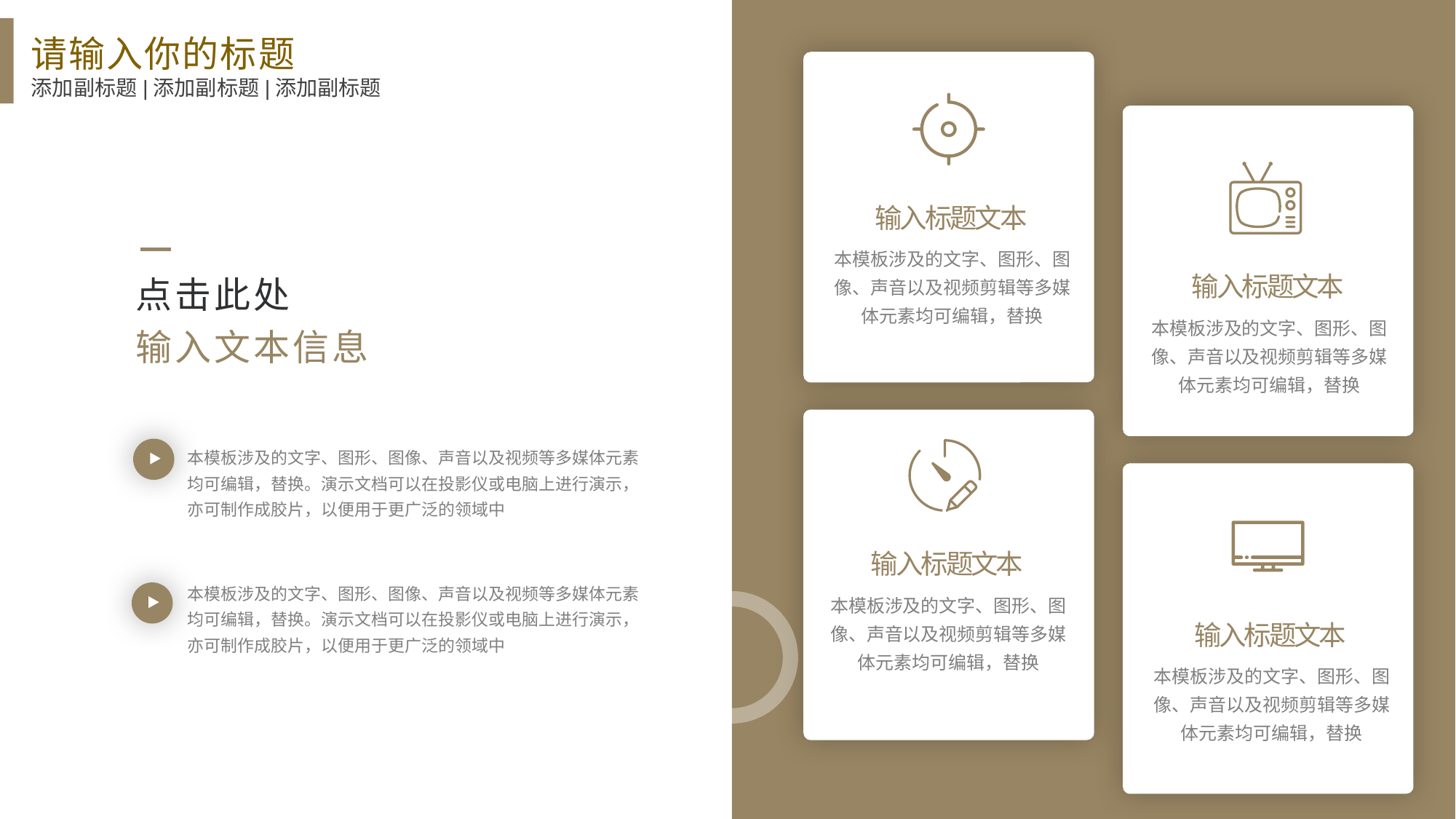

请输入你的标题

添加副标题|添加副标题|添加副标题

输入标题文本
本模板涉及的文字、图形、图像、声音以及视频剪辑等多媒体元素均可编辑，替换
点击此处
输入文本信息
输入标题文本
本模板涉及的文字、图形、图像、声音以及视频剪辑等多媒体元素均可编辑，替换

本模板涉及的文字、图形、图像、声音以及视频等多媒体元素均可编辑，替换。演示文档可以在投影仪或电脑上进行演示，亦可制作成胶片，以便用于更广泛的领域中

输入标题文本
本模板涉及的文字、图形、图像、声音以及视频剪辑等多媒体元素均可编辑，替换
本模板涉及的文字、图形、图像、声音以及视频等多媒体元素均可编辑，替换。演示文档可以在投影仪或电脑上进行演示，亦可制作成胶片，以便用于更广泛的领域中

输入标题文本
本模板涉及的文字、图形、图像、声音以及视频剪辑等多媒体元素均可编辑，替换